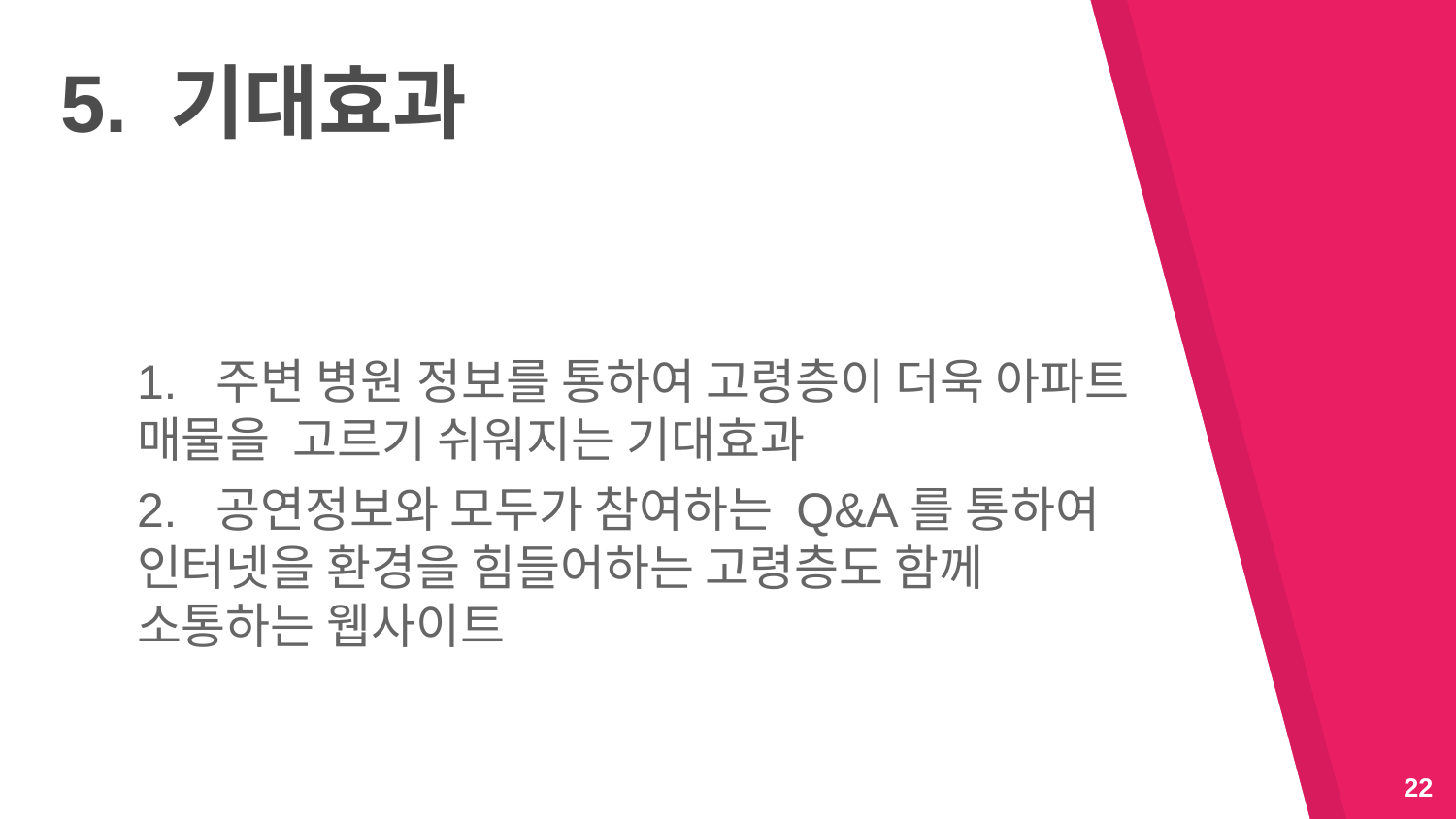

5. 기대효과
1.  주변 병원 정보를 통하여 고령층이 더욱 아파트 매물을  고르기 쉬워지는 기대효과
2.  공연정보와 모두가 참여하는 Q&A를 통하여  인터넷을 환경을 힘들어하는 고령층도 함께 소통하는 웹사이트
22